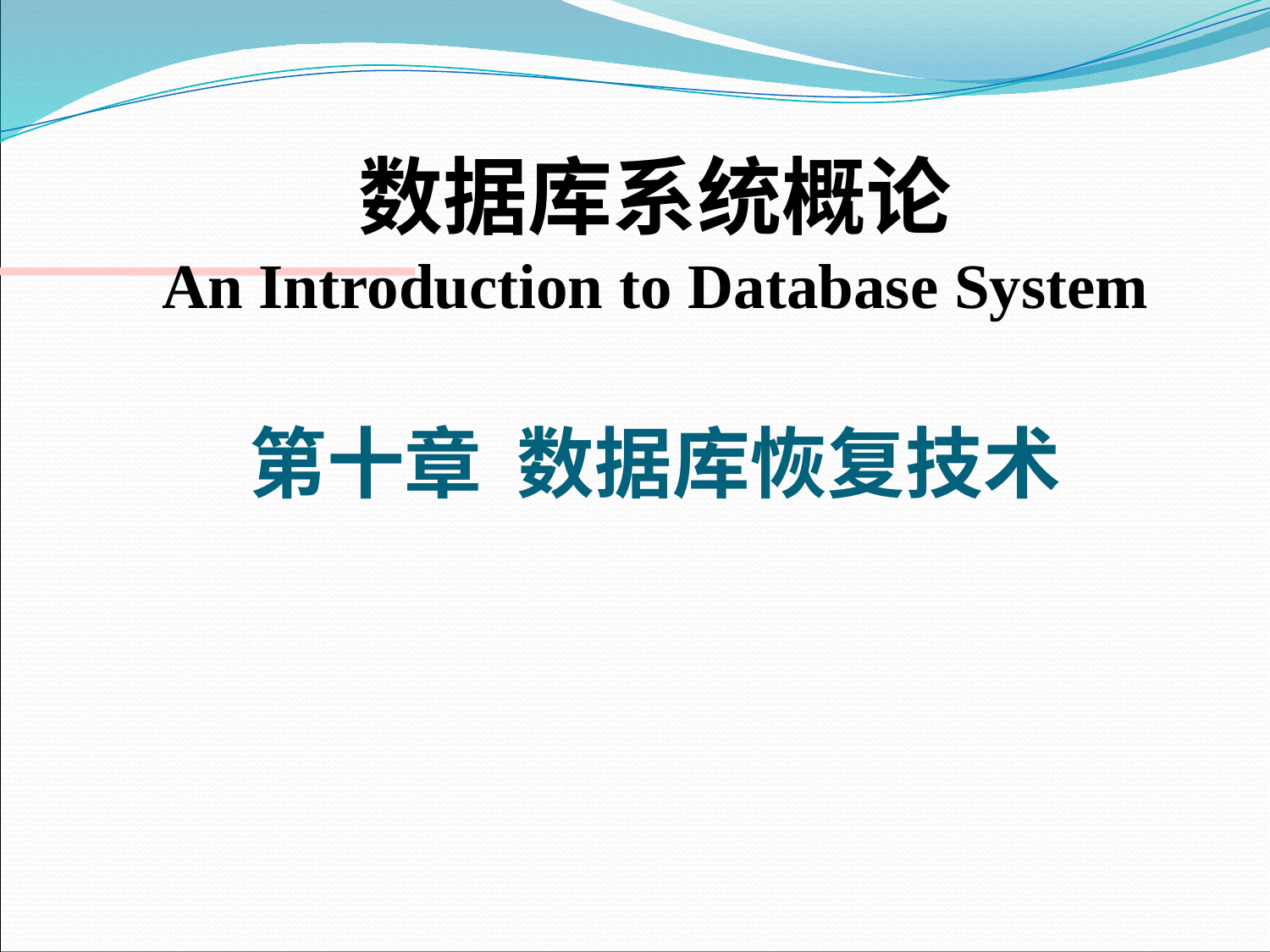

#
数据库系统概论
An Introduction to Database System

第十章  数据库恢复技术

897